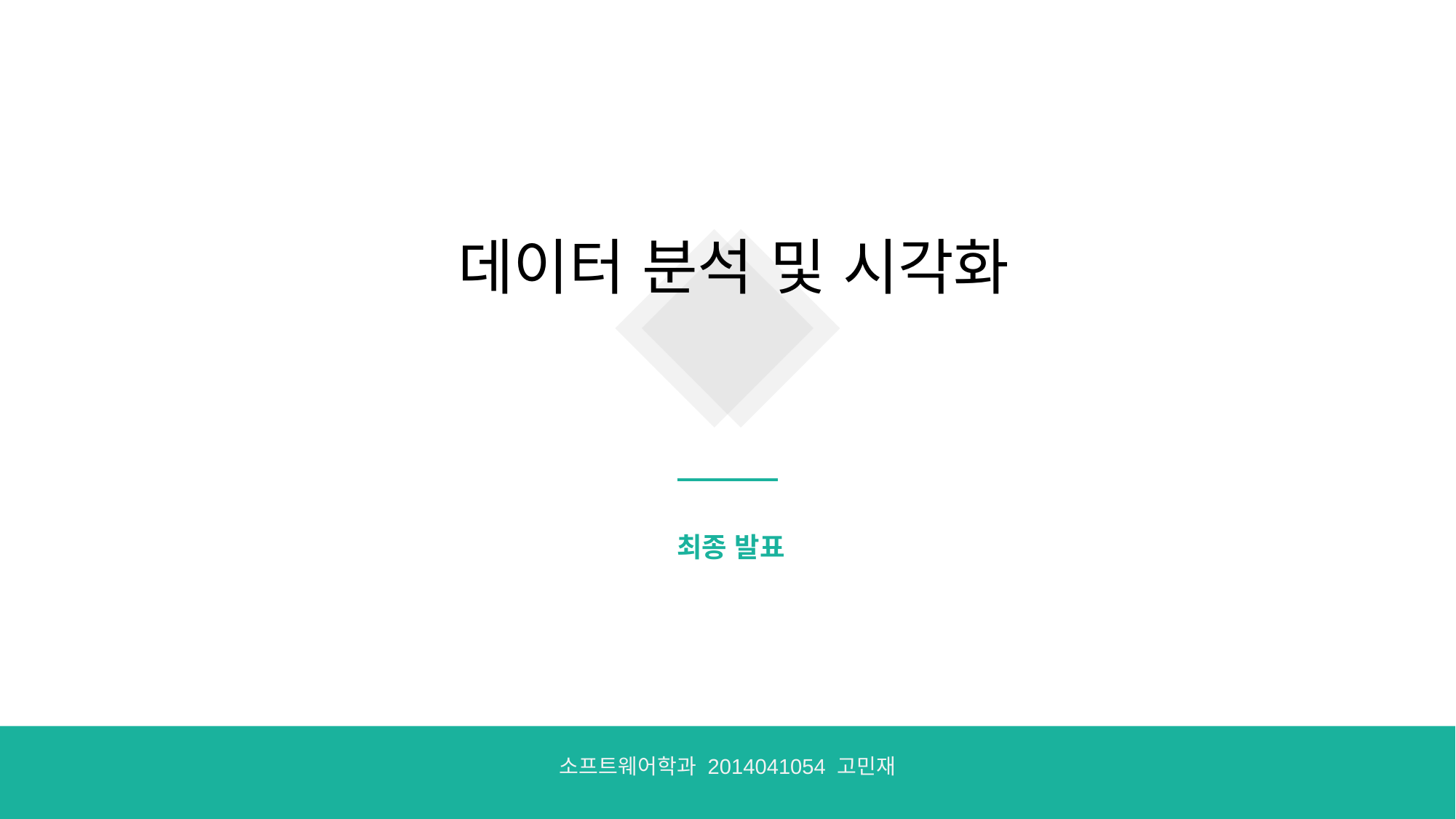

데이터 분석 및 시각화

최종 발표

소프트웨어학과 2014041054 고민재